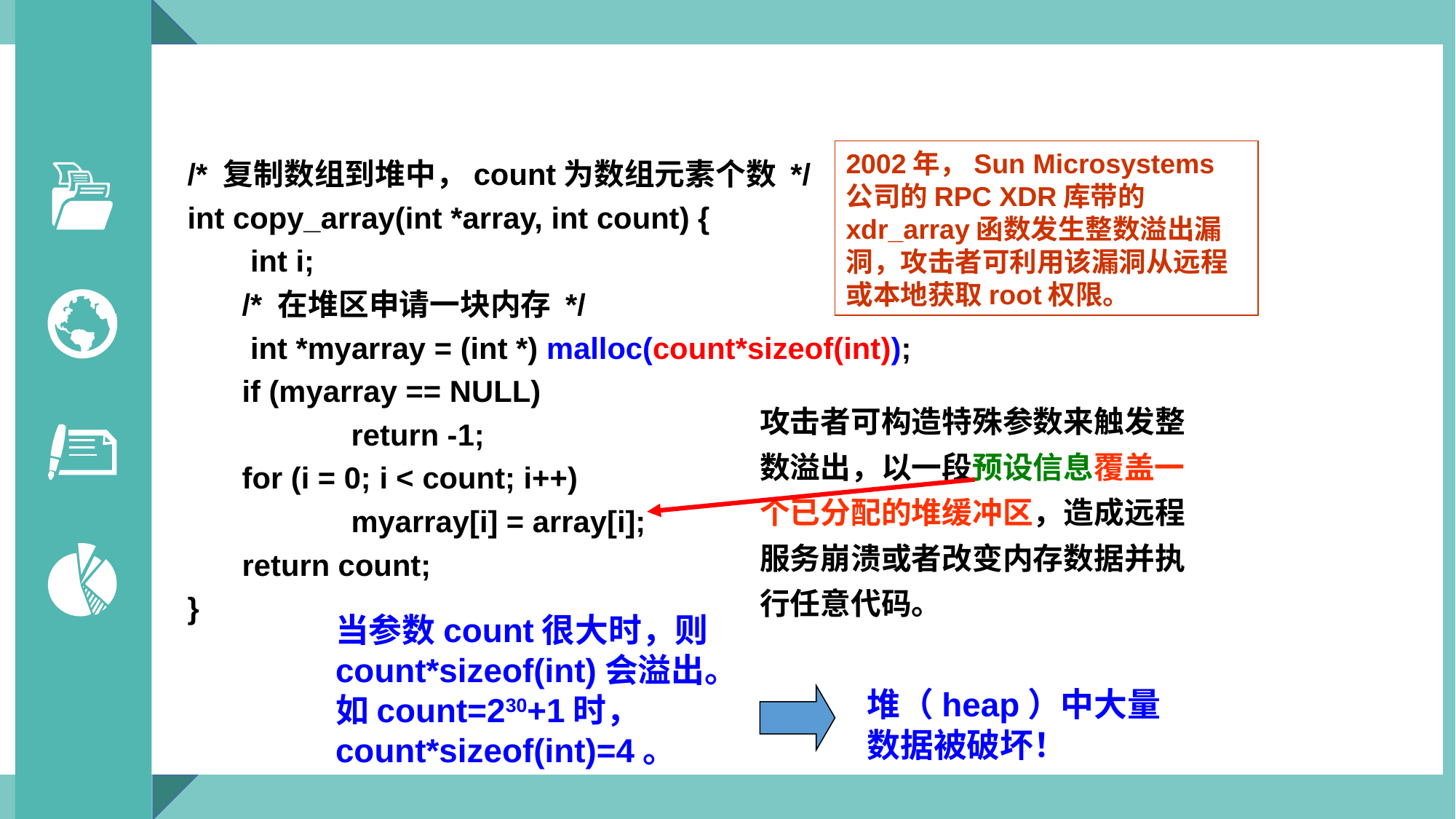

2002年，Sun Microsystems公司的RPC XDR库带的xdr_array函数发生整数溢出漏洞，攻击者可利用该漏洞从远程或本地获取root权限。
/* 复制数组到堆中，count为数组元素个数 */
int copy_array(int *array, int count) {
  	 int i;
 	/* 在堆区申请一块内存 */
  	 int *myarray = (int *) malloc(count*sizeof(int));
   	if (myarray == NULL)
       	return -1;
  	for (i = 0; i < count; i++)
       	myarray[i] = array[i];
   	return count;
}
攻击者可构造特殊参数来触发整数溢出，以一段预设信息覆盖一个已分配的堆缓冲区，造成远程服务崩溃或者改变内存数据并执行任意代码。

当参数count很大时，则count*sizeof(int)会溢出。如count=230+1时， count*sizeof(int)=4。
堆（heap）中大量数据被破坏！